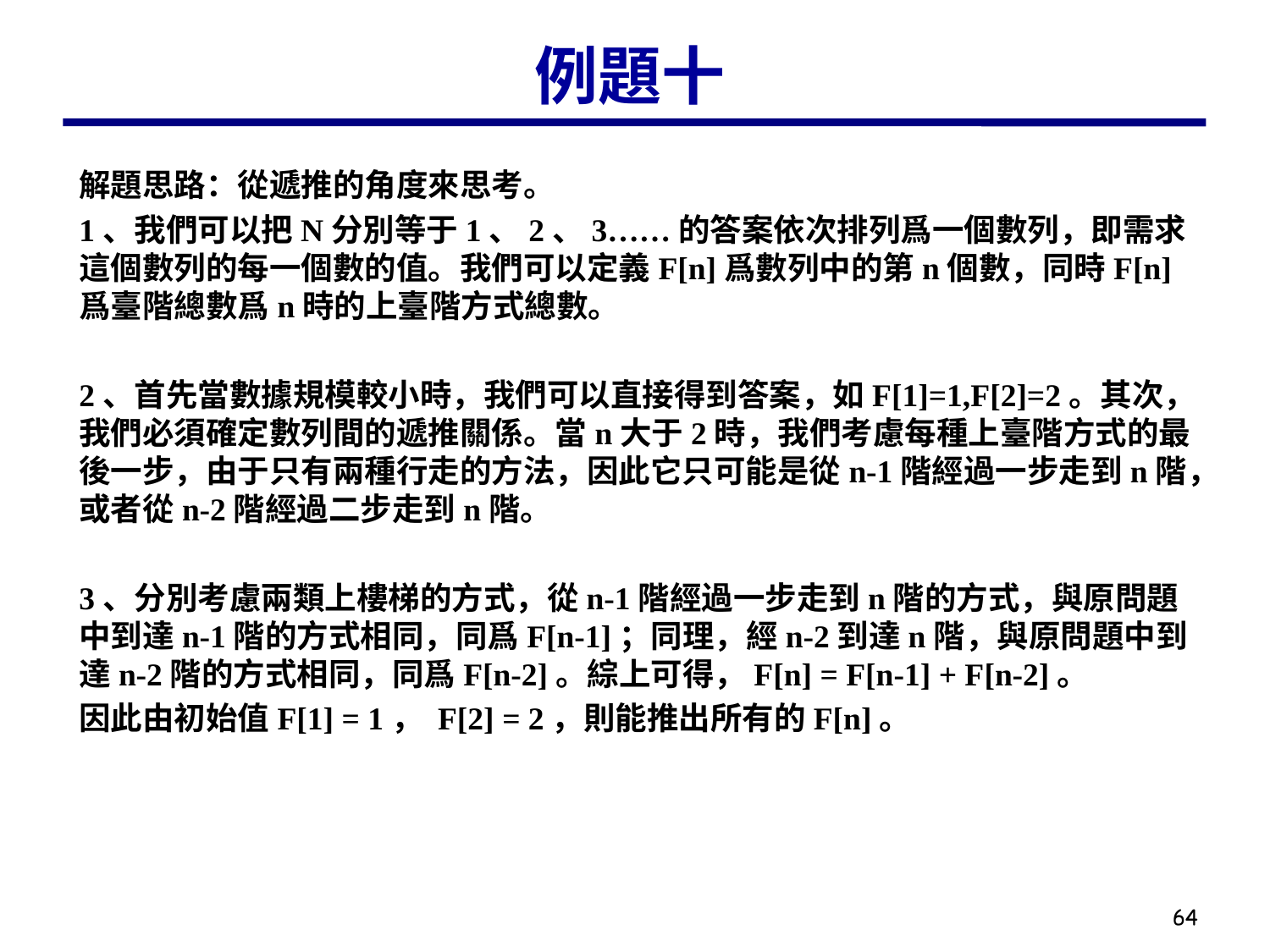

# 例題十
解題思路：從遞推的角度來思考。
1、我們可以把N分別等于1、2、3……的答案依次排列爲一個數列，即需求這個數列的每一個數的值。我們可以定義F[n]爲數列中的第n個數，同時F[n]爲臺階總數爲n時的上臺階方式總數。

2、首先當數據規模較小時，我們可以直接得到答案，如F[1]=1,F[2]=2。其次，我們必須確定數列間的遞推關係。當n大于2時，我們考慮每種上臺階方式的最後一步，由于只有兩種行走的方法，因此它只可能是從n-1階經過一步走到n階，或者從n-2階經過二步走到n階。

3、分別考慮兩類上樓梯的方式，從n-1階經過一步走到n階的方式，與原問題中到達n-1階的方式相同，同爲F[n-1]；同理，經n-2到達n階，與原問題中到達n-2階的方式相同，同爲F[n-2]。綜上可得，F[n] = F[n-1] + F[n-2]。
因此由初始值F[1] = 1， F[2] = 2，則能推出所有的F[n]。